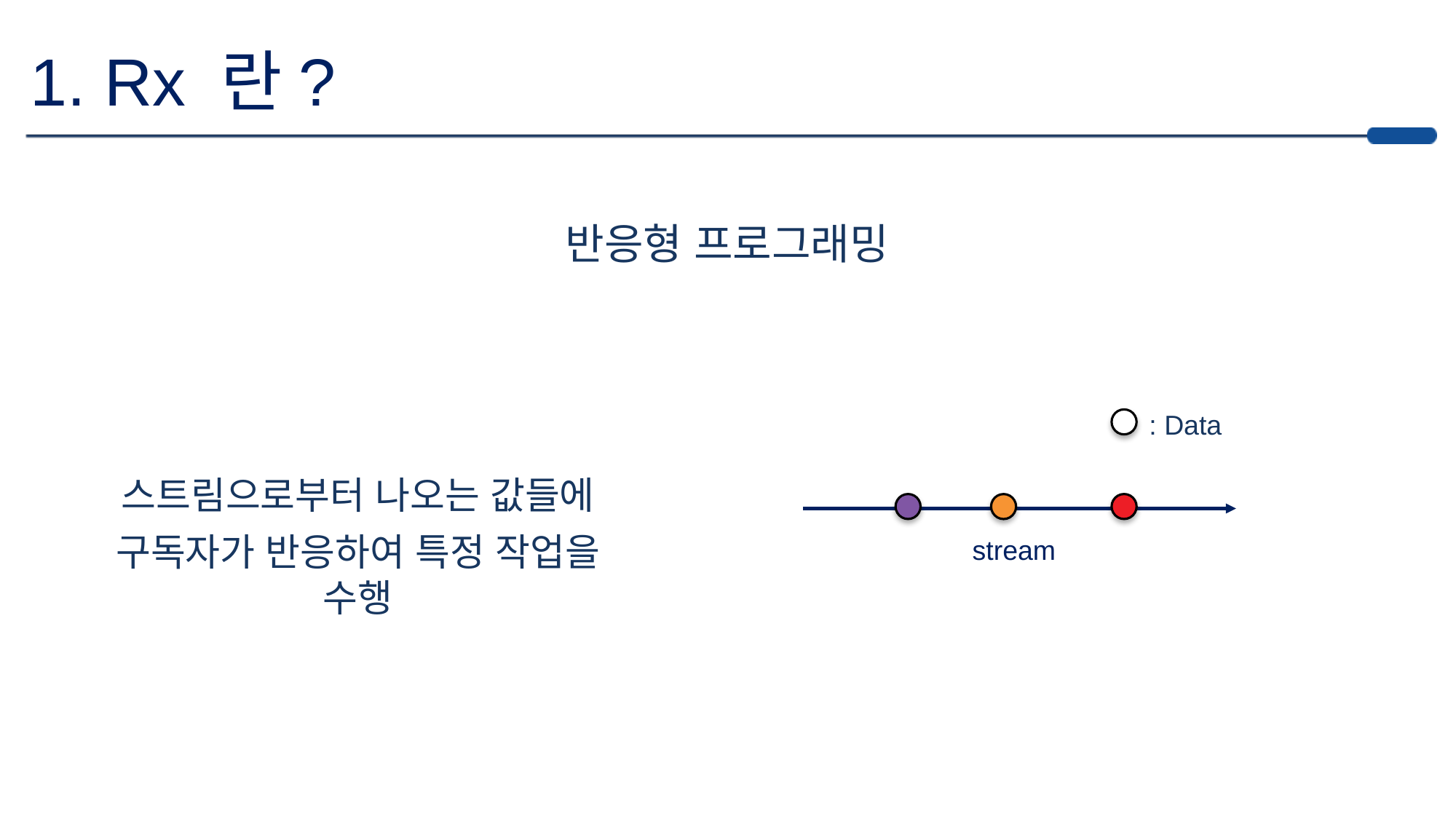

1. Rx 란?
반응형 프로그래밍
: Data

스트림으로부터 나오는 값들에
구독자가 반응하여 특정 작업을 수행

stream